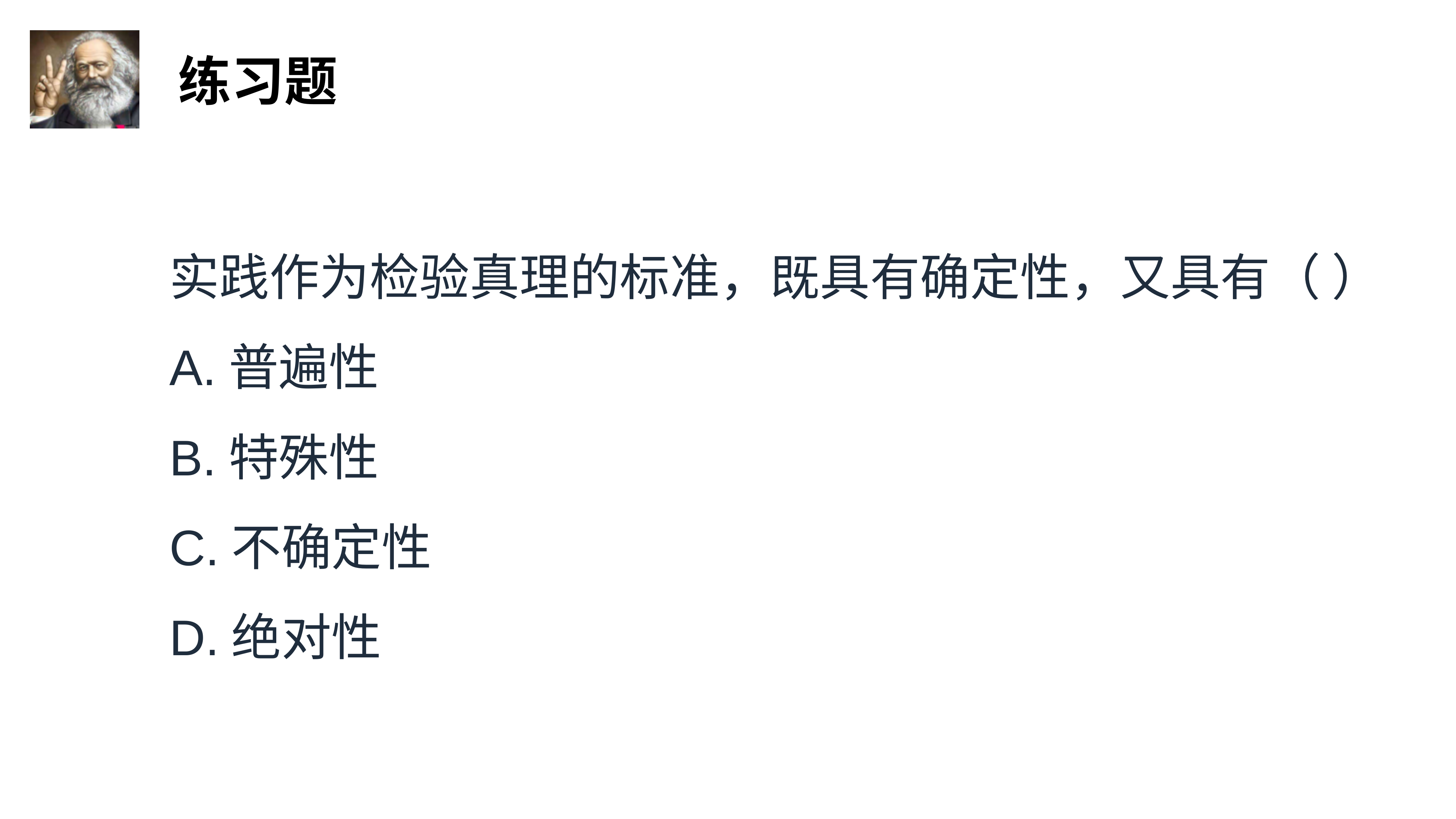

实践作为检验真理的标准，既具有确定性，又具有（ ）
A.普遍性
B.特殊性
C.不确定性
D.绝对性